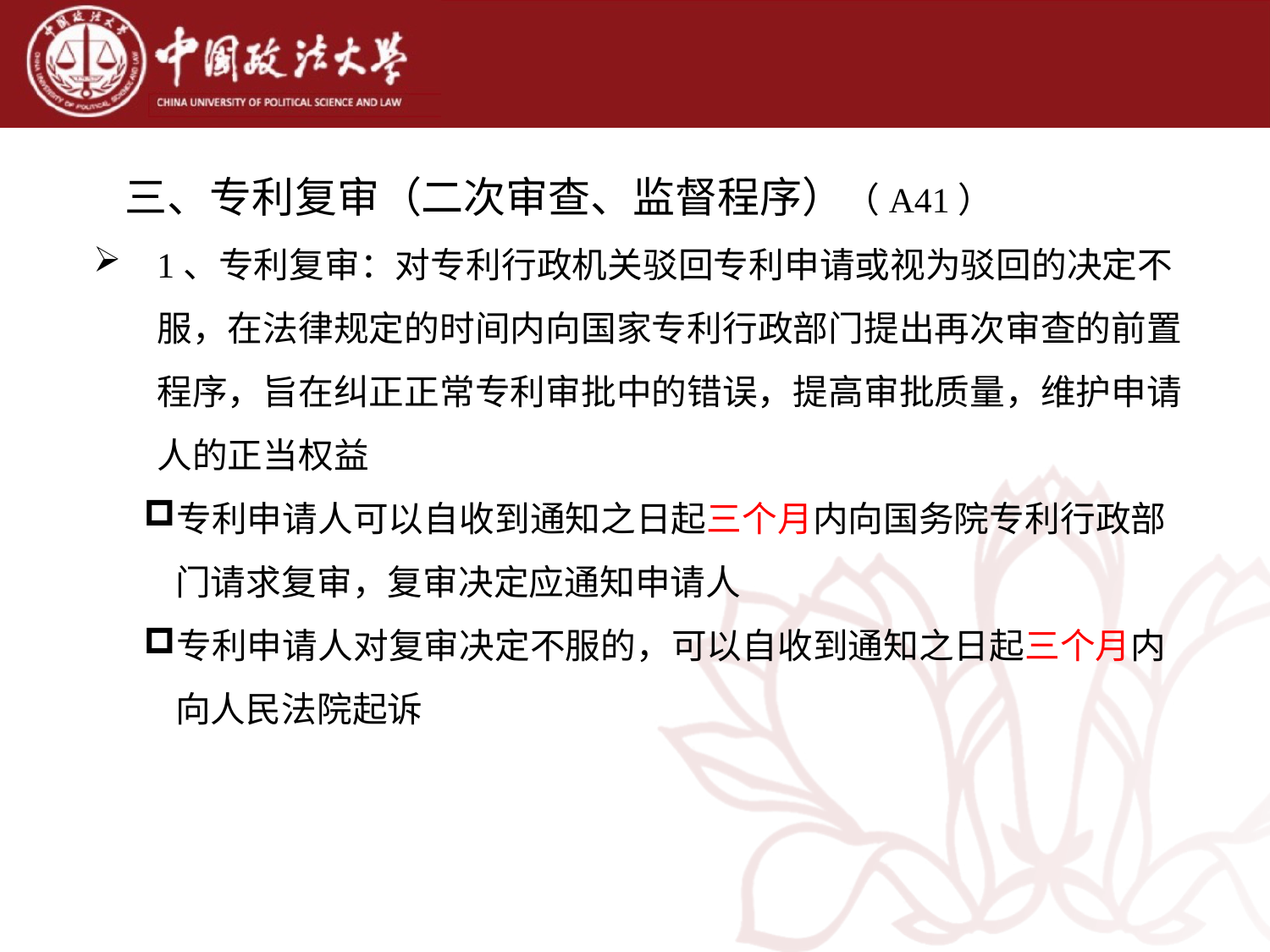

三、专利复审（二次审查、监督程序）（A41）
1、专利复审：对专利行政机关驳回专利申请或视为驳回的决定不服，在法律规定的时间内向国家专利行政部门提出再次审查的前置程序，旨在纠正正常专利审批中的错误，提高审批质量，维护申请人的正当权益
专利申请人可以自收到通知之日起三个月内向国务院专利行政部门请求复审，复审决定应通知申请人
专利申请人对复审决定不服的，可以自收到通知之日起三个月内向人民法院起诉